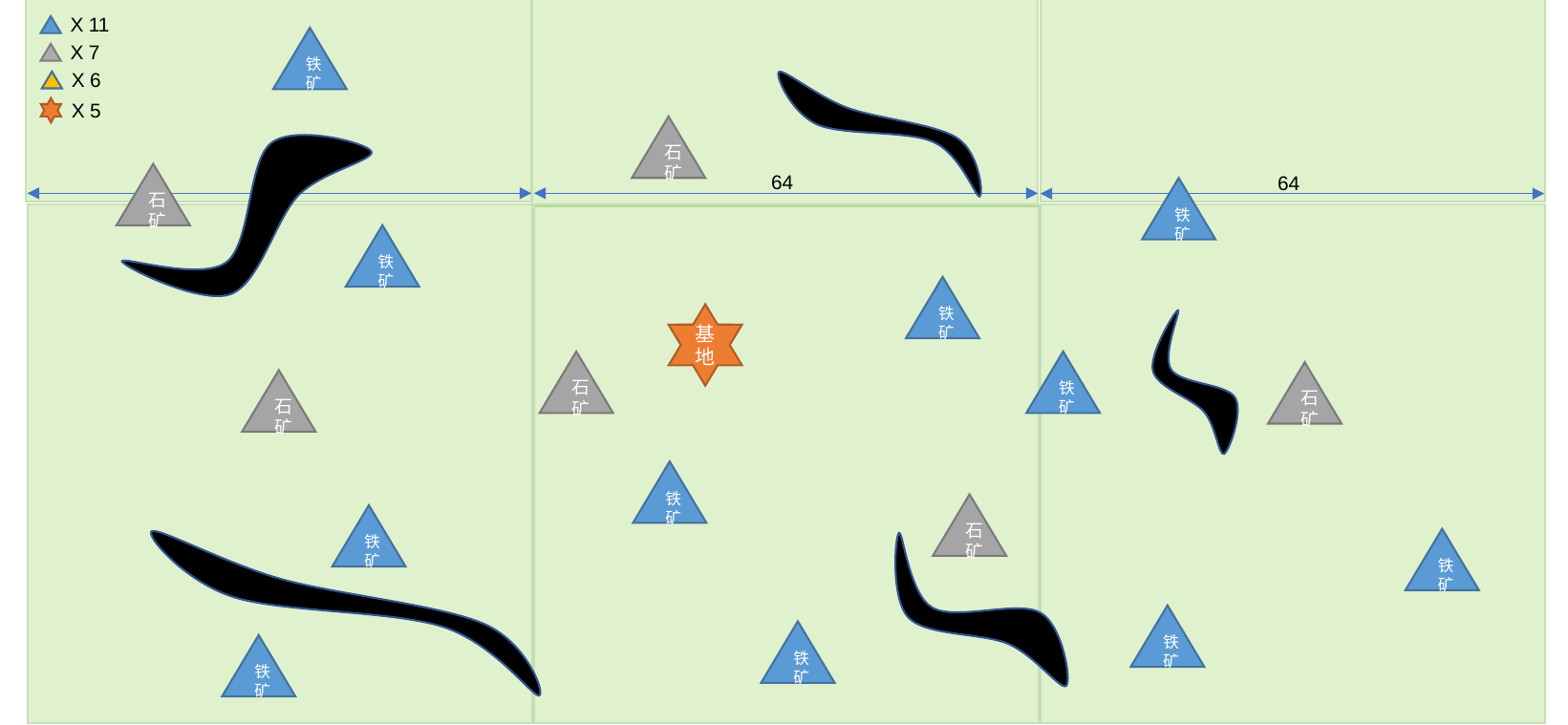

64

X 11

X 7

X 6

X 5

铁矿

石矿
64

64

石矿
铁矿
铁矿
铁矿
基地

石矿
铁矿
石矿
石矿

铁矿
石矿
铁矿

铁矿
铁矿
铁矿
铁矿